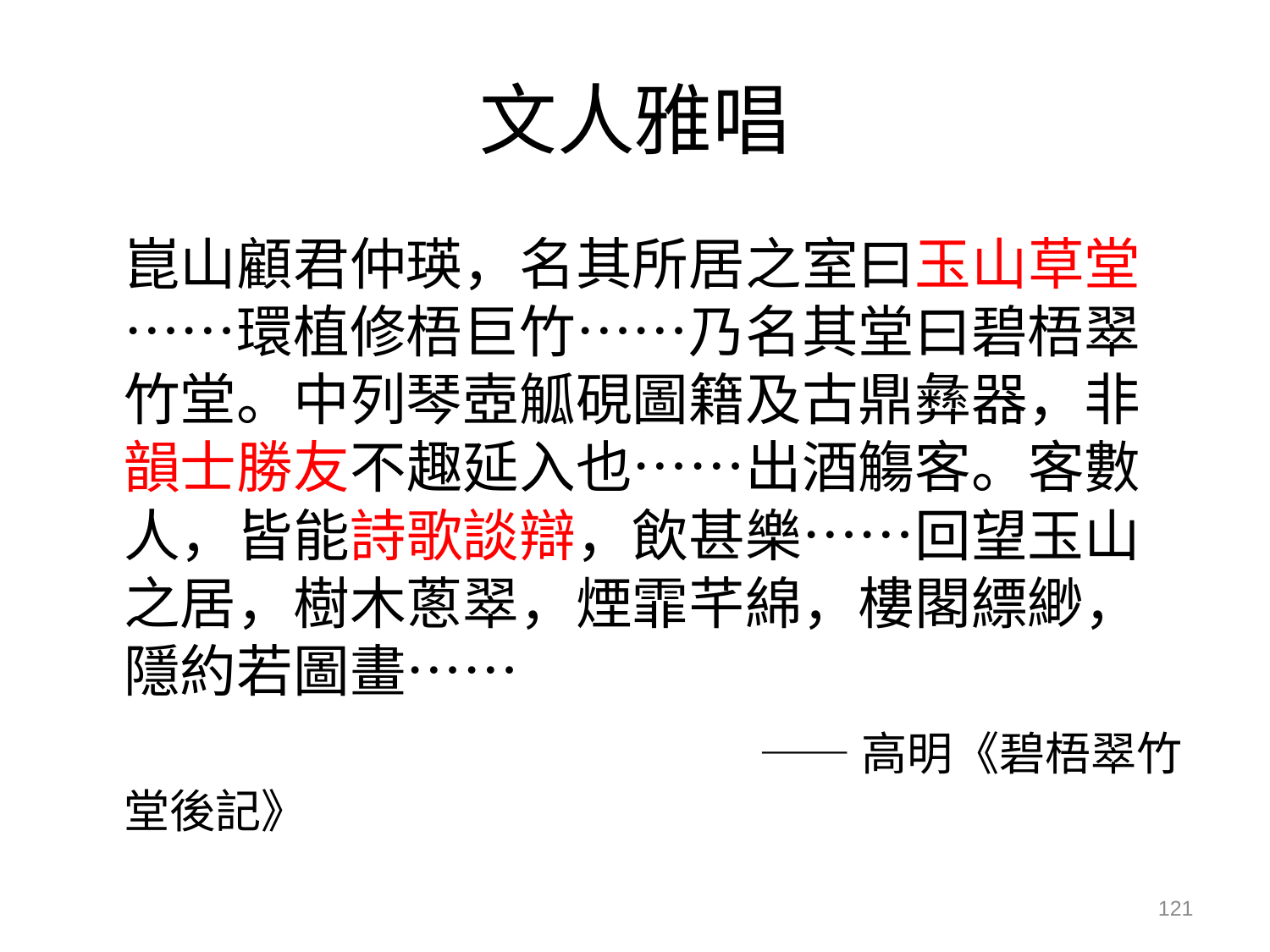

# 文人雅唱
	崑山顧君仲瑛，名其所居之室曰玉山草堂……環植修梧巨竹……乃名其堂曰碧梧翠竹堂。中列琴壺觚硯圖籍及古鼎彝器，非韻士勝友不趣延入也……出酒觴客。客數人，皆能詩歌談辯，飲甚樂……回望玉山之居，樹木蔥翠，煙霏芊綿，樓閣縹緲，隱約若圖畫……
						——高明《碧梧翠竹堂後記》
121